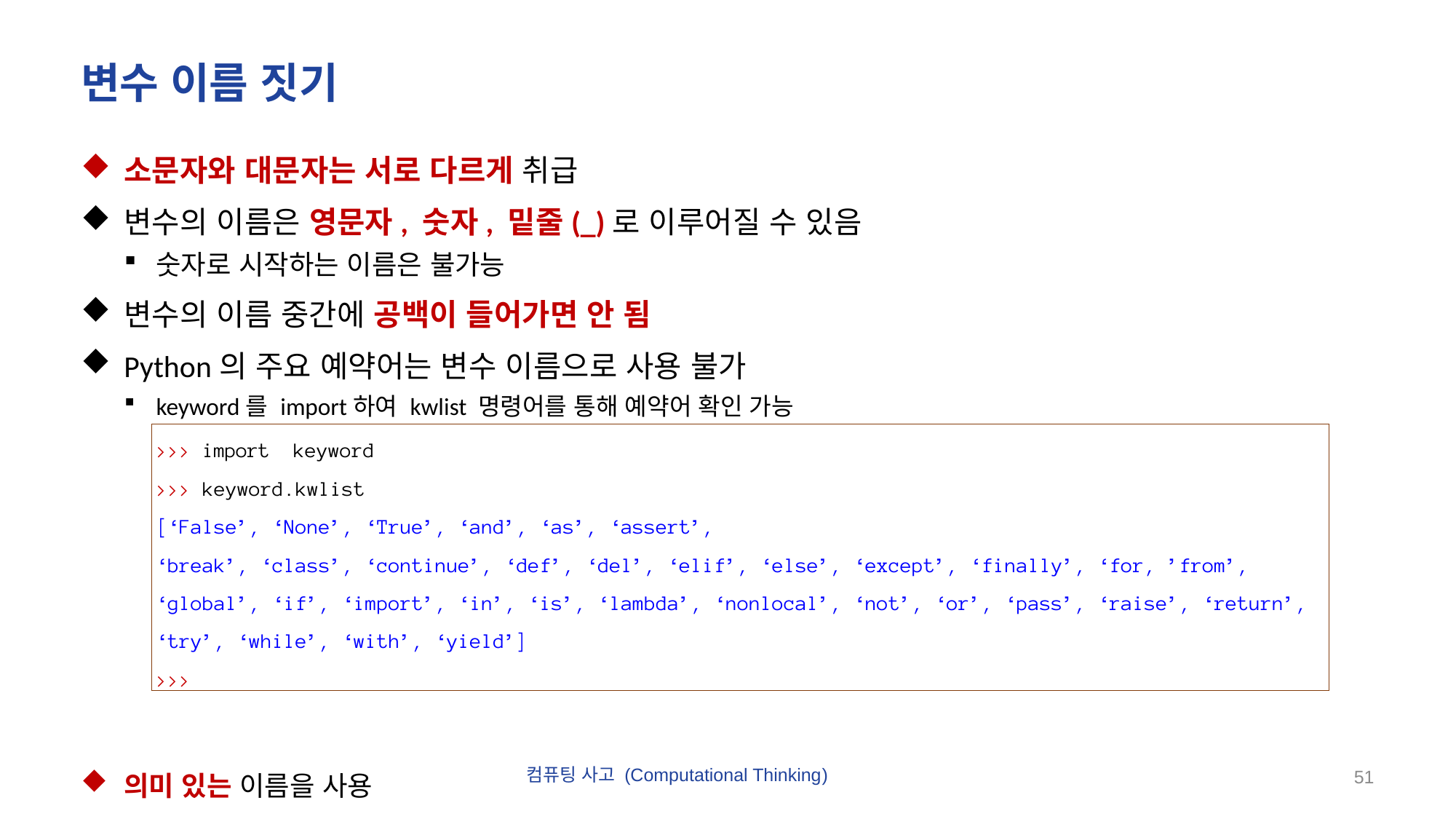

# 변수 이름 짓기
소문자와 대문자는 서로 다르게 취급
변수의 이름은 영문자, 숫자, 밑줄(_)로 이루어질 수 있음
숫자로 시작하는 이름은 불가능
변수의 이름 중간에 공백이 들어가면 안 됨
Python의 주요 예약어는 변수 이름으로 사용 불가
keyword를 import하여 kwlist 명령어를 통해 예약어 확인 가능

의미 있는 이름을 사용

>>> import  keyword
>>> keyword.kwlist
[‘False’, ‘None’, ‘True’, ‘and’, ‘as’, ‘assert’,
‘break’, ‘class’, ‘continue’, ‘def’, ‘del’, ‘elif’, ‘else’, ‘except’, ‘finally’, ‘for, ’from’, ‘global’, ‘if’, ‘import’, ‘in’, ‘is’, ‘lambda’, ‘nonlocal’, ‘not’, ‘or’, ‘pass’, ‘raise’, ‘return’, ‘try’, ‘while’, ‘with’, ‘yield’]
>>>